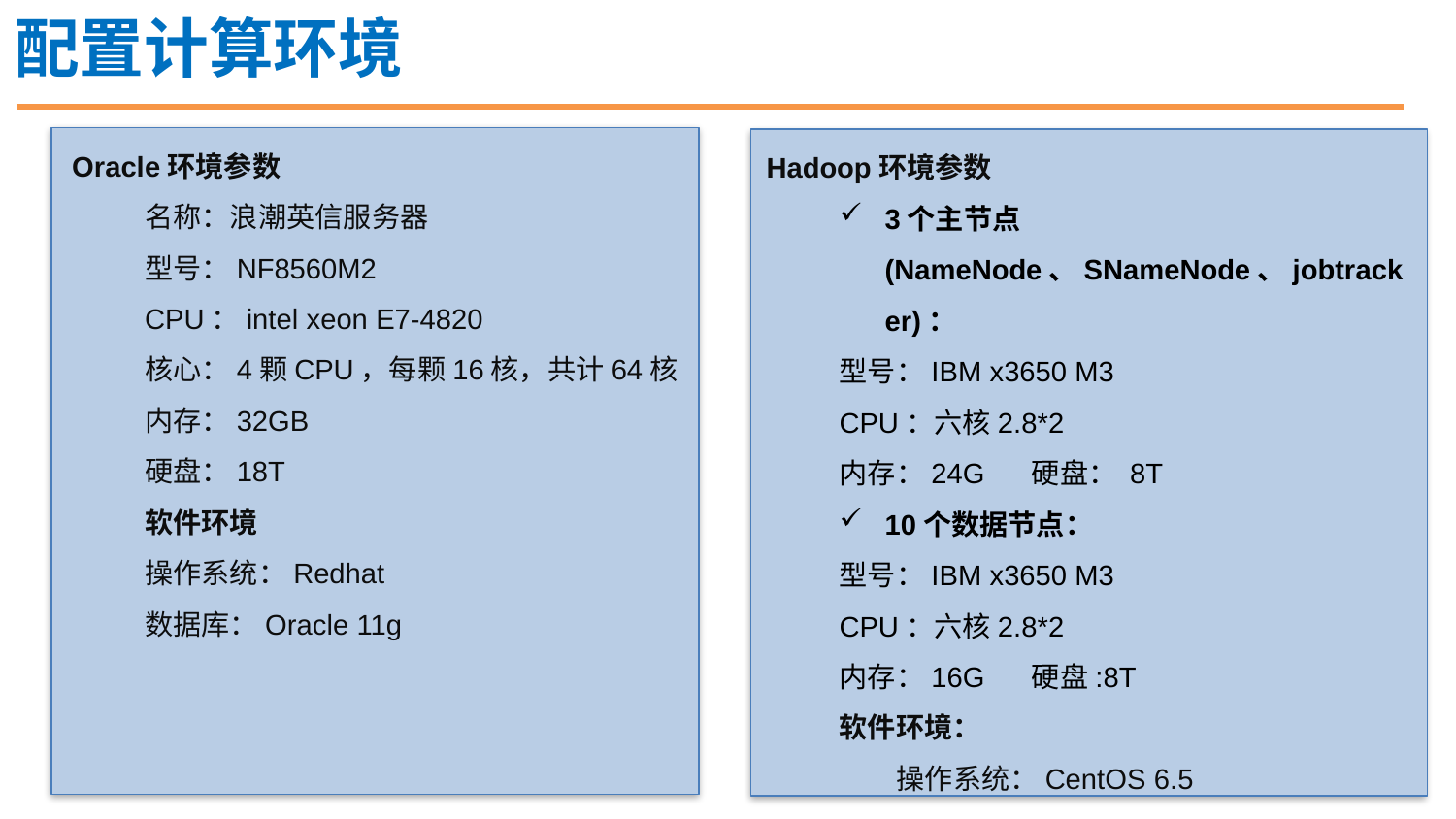

配置计算环境
Oracle环境参数
名称：浪潮英信服务器
型号：NF8560M2
CPU：intel xeon E7-4820
核心：4颗CPU，每颗16核，共计64核
内存：32GB
硬盘：18T
软件环境
操作系统：Redhat
数据库：Oracle 11g

Hadoop环境参数
3个主节点(NameNode、SNameNode、jobtracker)：
型号：IBM x3650 M3
CPU：六核2.8*2
内存：24G     硬盘： 8T
10个数据节点：
型号：IBM x3650 M3
CPU：六核2.8*2
内存：16G     硬盘:8T
软件环境：
        操作系统：CentOS 6.5